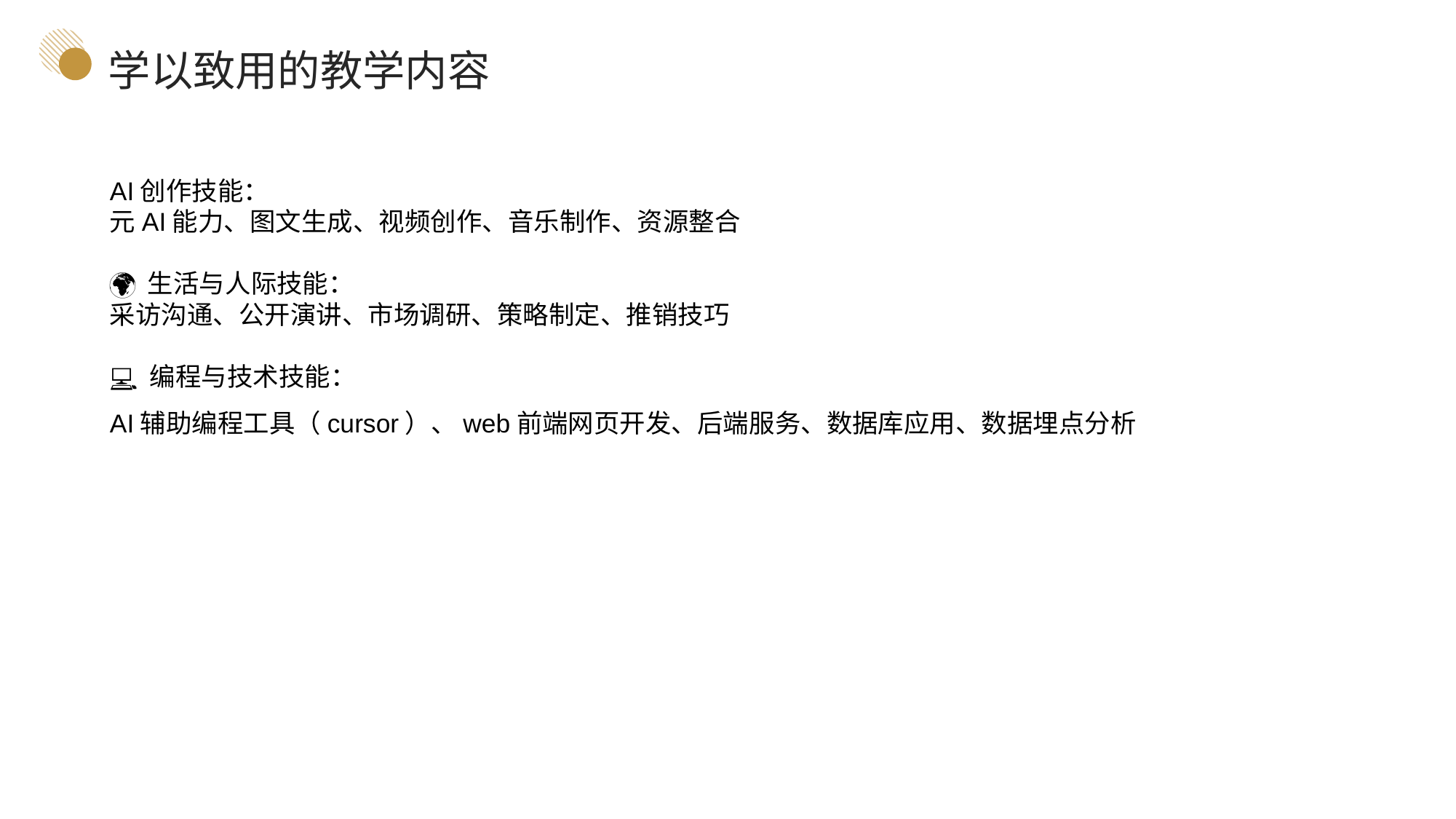

学以致用的教学内容

AI创作技能：
元AI能力、图文生成、视频创作、音乐制作、资源整合

🌍 生活与人际技能：
采访沟通、公开演讲、市场调研、策略制定、推销技巧

💻 编程与技术技能：
AI辅助编程工具（cursor）、web前端网页开发、后端服务、数据库应用、数据埋点分析